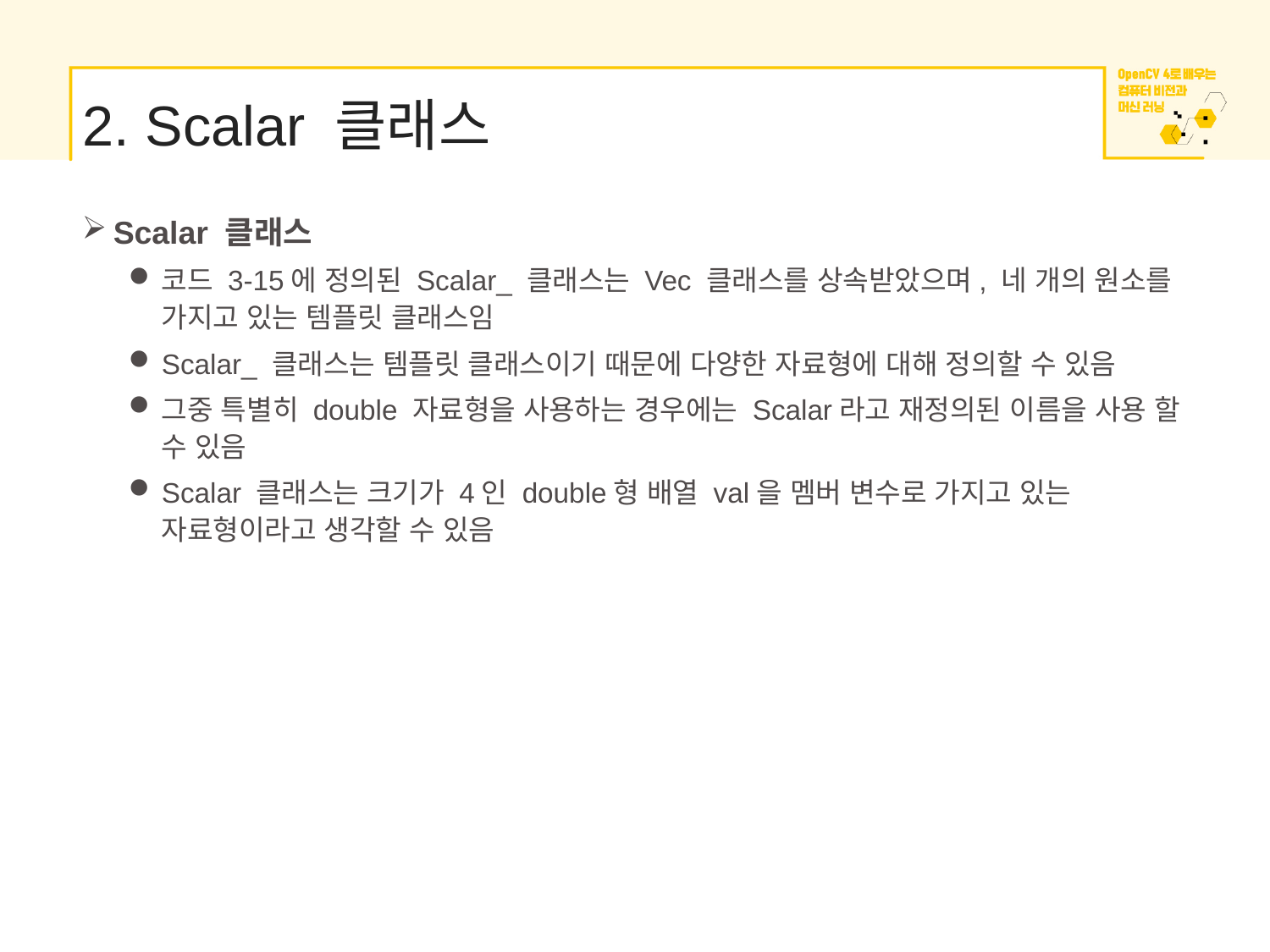

# 2. Scalar 클래스
Scalar 클래스
코드 3-15에 정의된 Scalar_ 클래스는 Vec 클래스를 상속받았으며, 네 개의 원소를 가지고 있는 템플릿 클래스임
Scalar_ 클래스는 템플릿 클래스이기 때문에 다양한 자료형에 대해 정의할 수 있음
그중 특별히 double 자료형을 사용하는 경우에는 Scalar라고 재정의된 이름을 사용 할 수 있음
Scalar 클래스는 크기가 4인 double형 배열 val을 멤버 변수로 가지고 있는 자료형이라고 생각할 수 있음